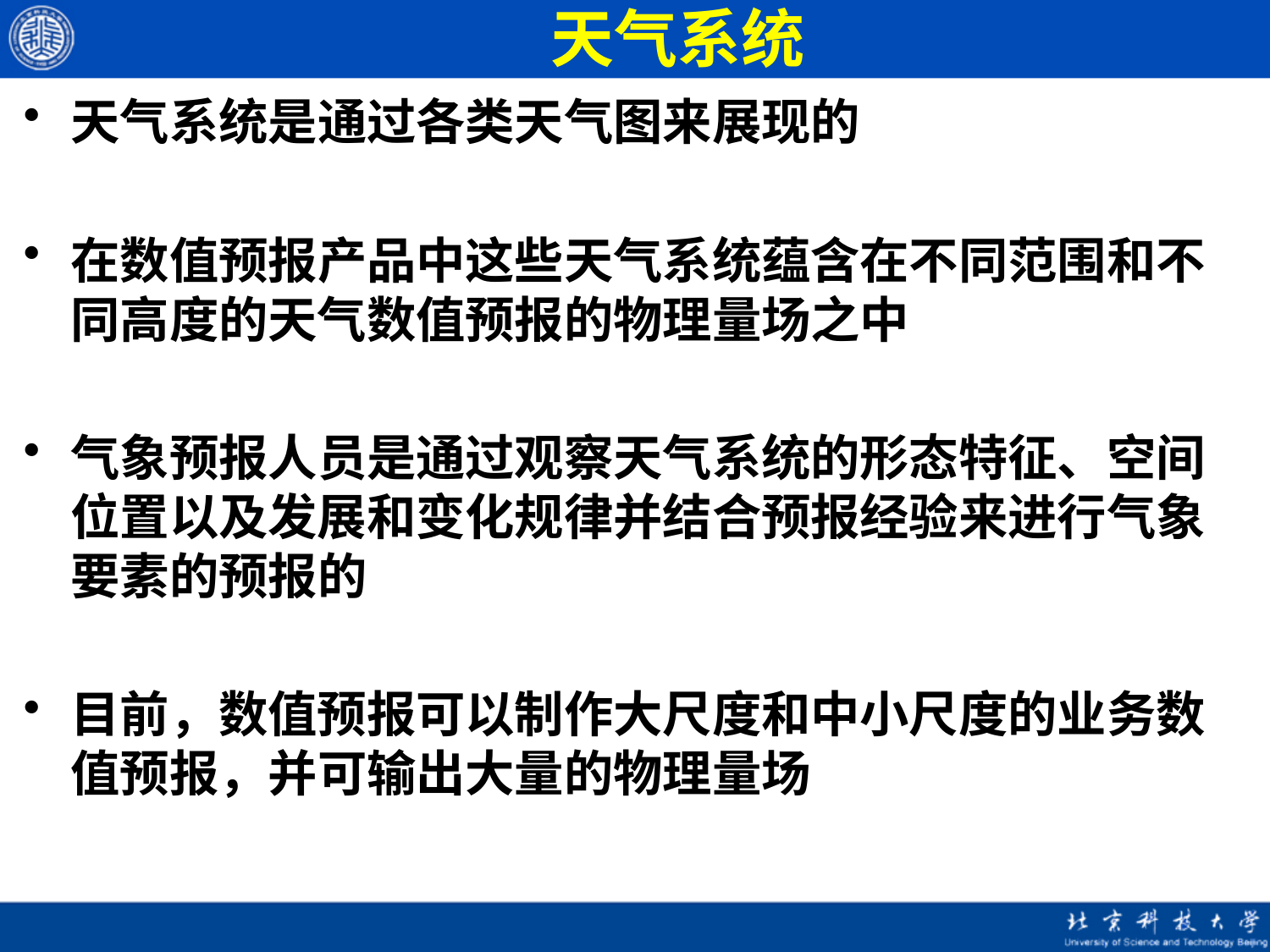

# 天气系统
天气系统是通过各类天气图来展现的

在数值预报产品中这些天气系统蕴含在不同范围和不同高度的天气数值预报的物理量场之中

气象预报人员是通过观察天气系统的形态特征、空间位置以及发展和变化规律并结合预报经验来进行气象要素的预报的

目前，数值预报可以制作大尺度和中小尺度的业务数值预报，并可输出大量的物理量场